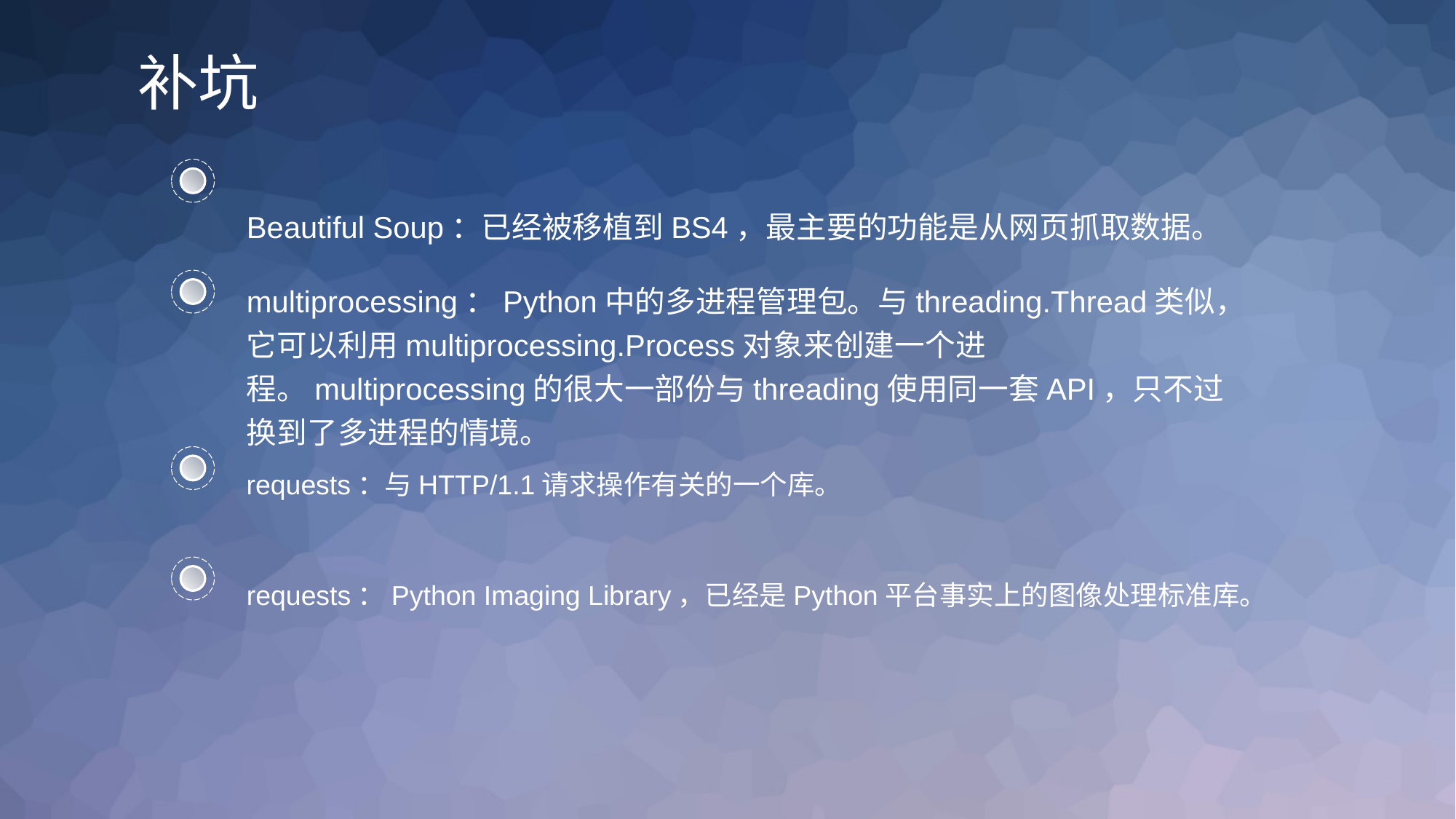

补坑

Beautiful Soup：已经被移植到BS4，最主要的功能是从网页抓取数据。
multiprocessing：Python中的多进程管理包。与threading.Thread类似，它可以利用multiprocessing.Process对象来创建一个进程。multiprocessing的很大一部份与threading使用同一套API，只不过换到了多进程的情境。

requests：与HTTP/1.1请求操作有关的一个库。

requests：Python Imaging Library，已经是Python平台事实上的图像处理标准库。